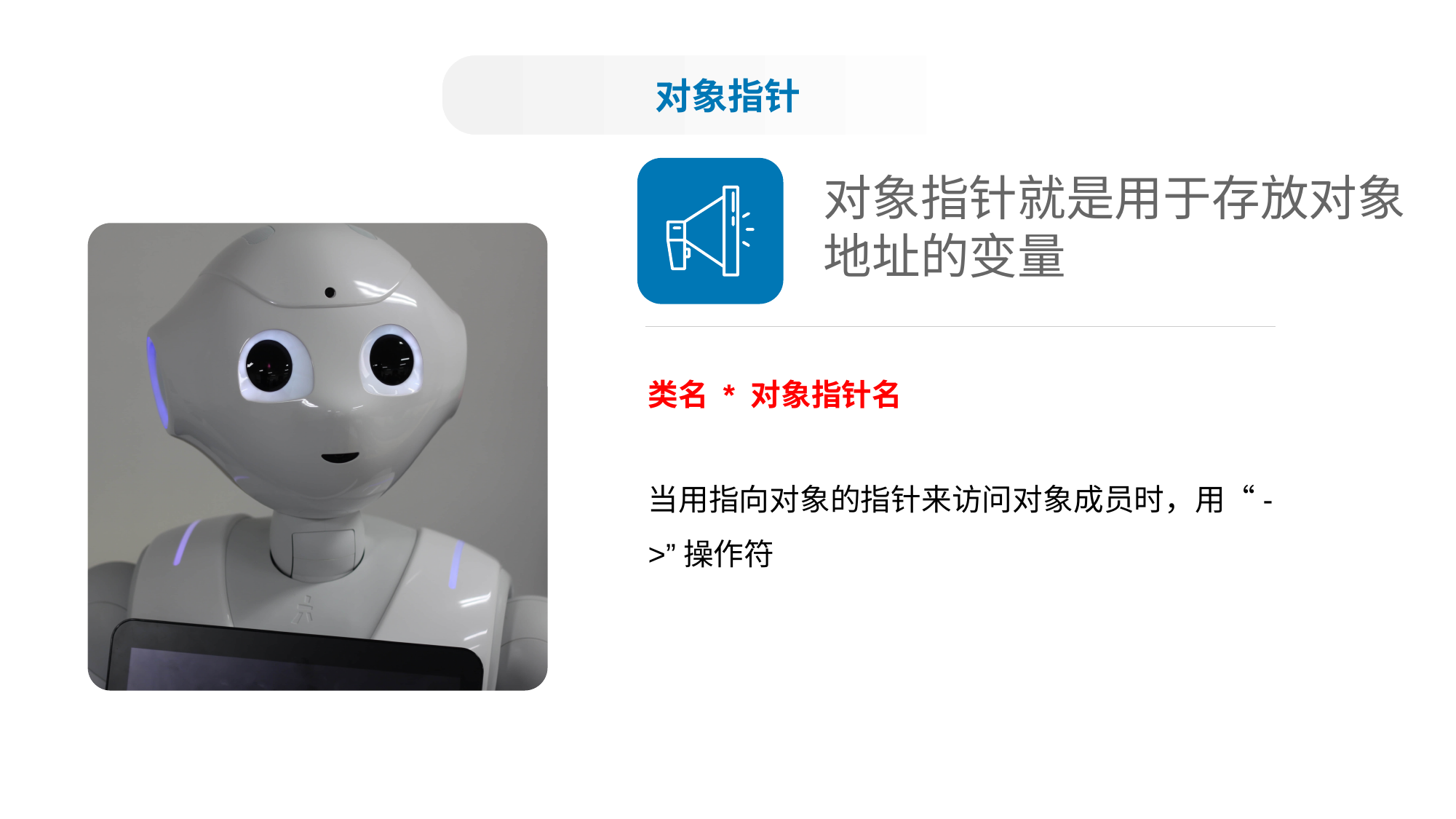

对象指针

对象指针就是用于存放对象
地址的变量

类名 * 对象指针名
当用指向对象的指针来访问对象成员时，用“->”操作符